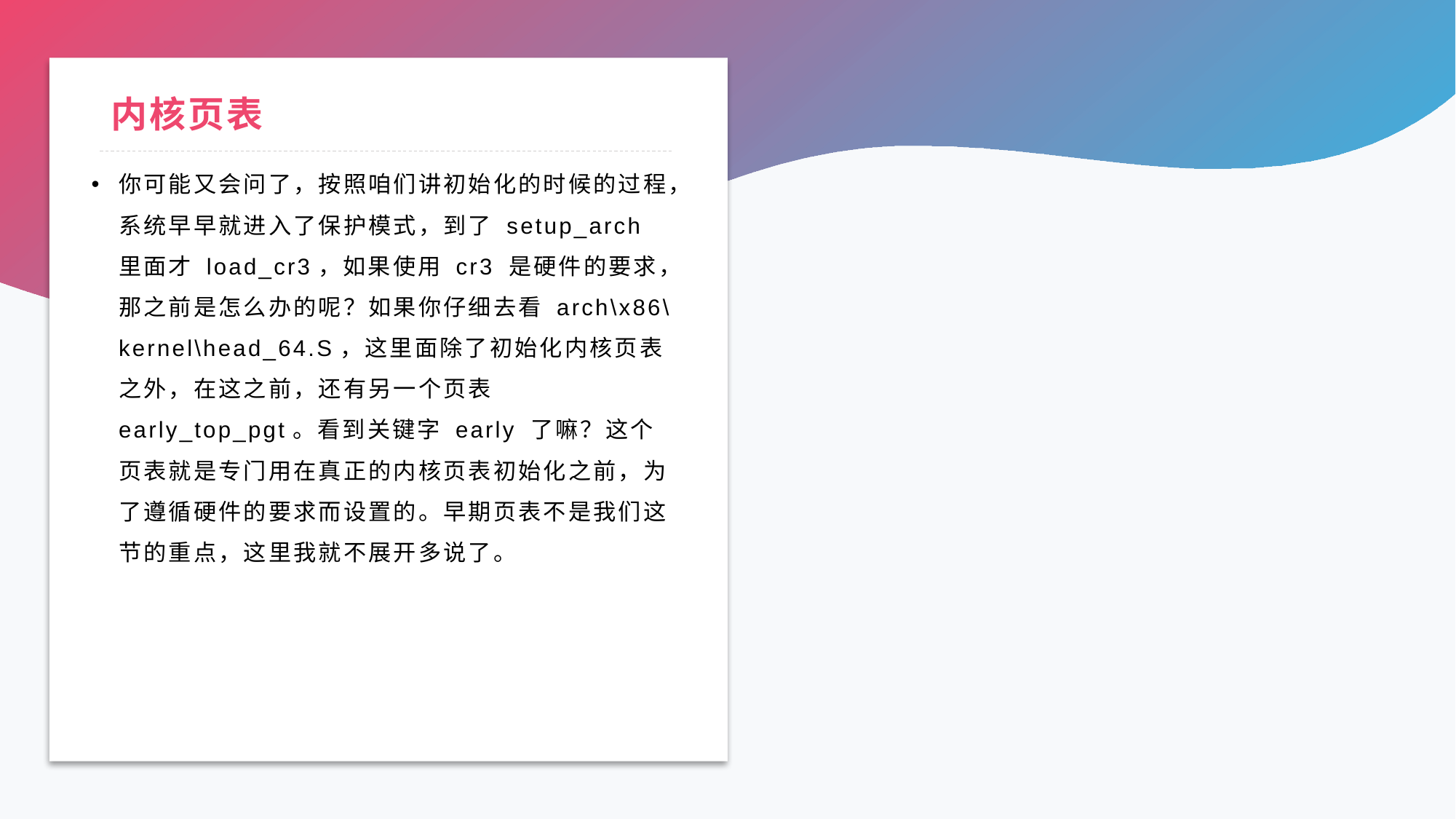

# 内核页表
你可能又会问了，按照咱们讲初始化的时候的过程，系统早早就进入了保护模式，到了 setup_arch 里面才 load_cr3，如果使用 cr3 是硬件的要求，那之前是怎么办的呢？如果你仔细去看 arch\x86\kernel\head_64.S，这里面除了初始化内核页表之外，在这之前，还有另一个页表 early_top_pgt。看到关键字 early 了嘛？这个页表就是专门用在真正的内核页表初始化之前，为了遵循硬件的要求而设置的。早期页表不是我们这节的重点，这里我就不展开多说了。